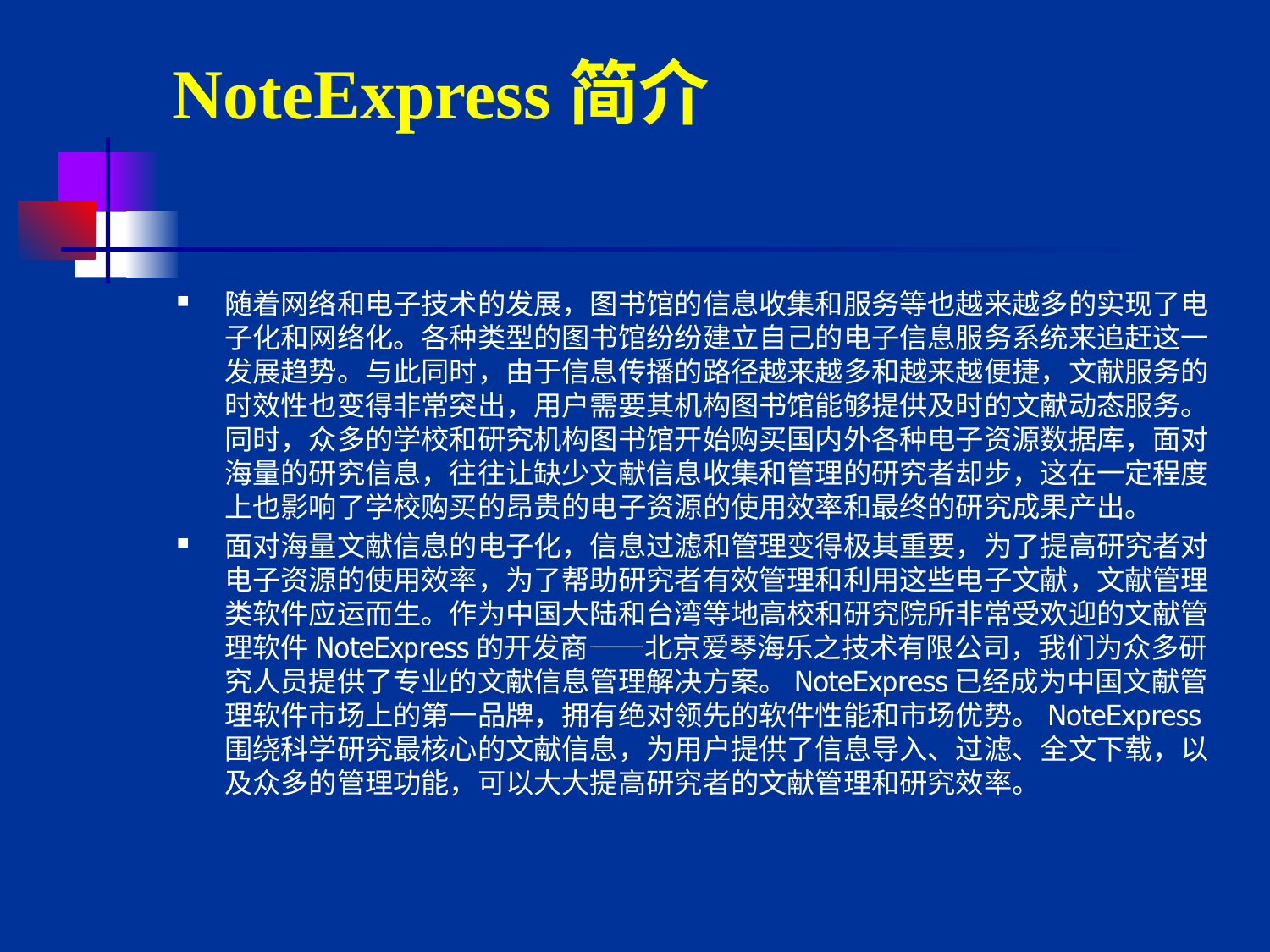

# NoteExpress简介
随着网络和电子技术的发展，图书馆的信息收集和服务等也越来越多的实现了电子化和网络化。各种类型的图书馆纷纷建立自己的电子信息服务系统来追赶这一发展趋势。与此同时，由于信息传播的路径越来越多和越来越便捷，文献服务的时效性也变得非常突出，用户需要其机构图书馆能够提供及时的文献动态服务。同时，众多的学校和研究机构图书馆开始购买国内外各种电子资源数据库，面对海量的研究信息，往往让缺少文献信息收集和管理的研究者却步，这在一定程度上也影响了学校购买的昂贵的电子资源的使用效率和最终的研究成果产出。
面对海量文献信息的电子化，信息过滤和管理变得极其重要，为了提高研究者对电子资源的使用效率，为了帮助研究者有效管理和利用这些电子文献，文献管理类软件应运而生。作为中国大陆和台湾等地高校和研究院所非常受欢迎的文献管理软件NoteExpress的开发商——北京爱琴海乐之技术有限公司，我们为众多研究人员提供了专业的文献信息管理解决方案。NoteExpress已经成为中国文献管理软件市场上的第一品牌，拥有绝对领先的软件性能和市场优势。NoteExpress 围绕科学研究最核心的文献信息，为用户提供了信息导入、过滤、全文下载，以及众多的管理功能，可以大大提高研究者的文献管理和研究效率。